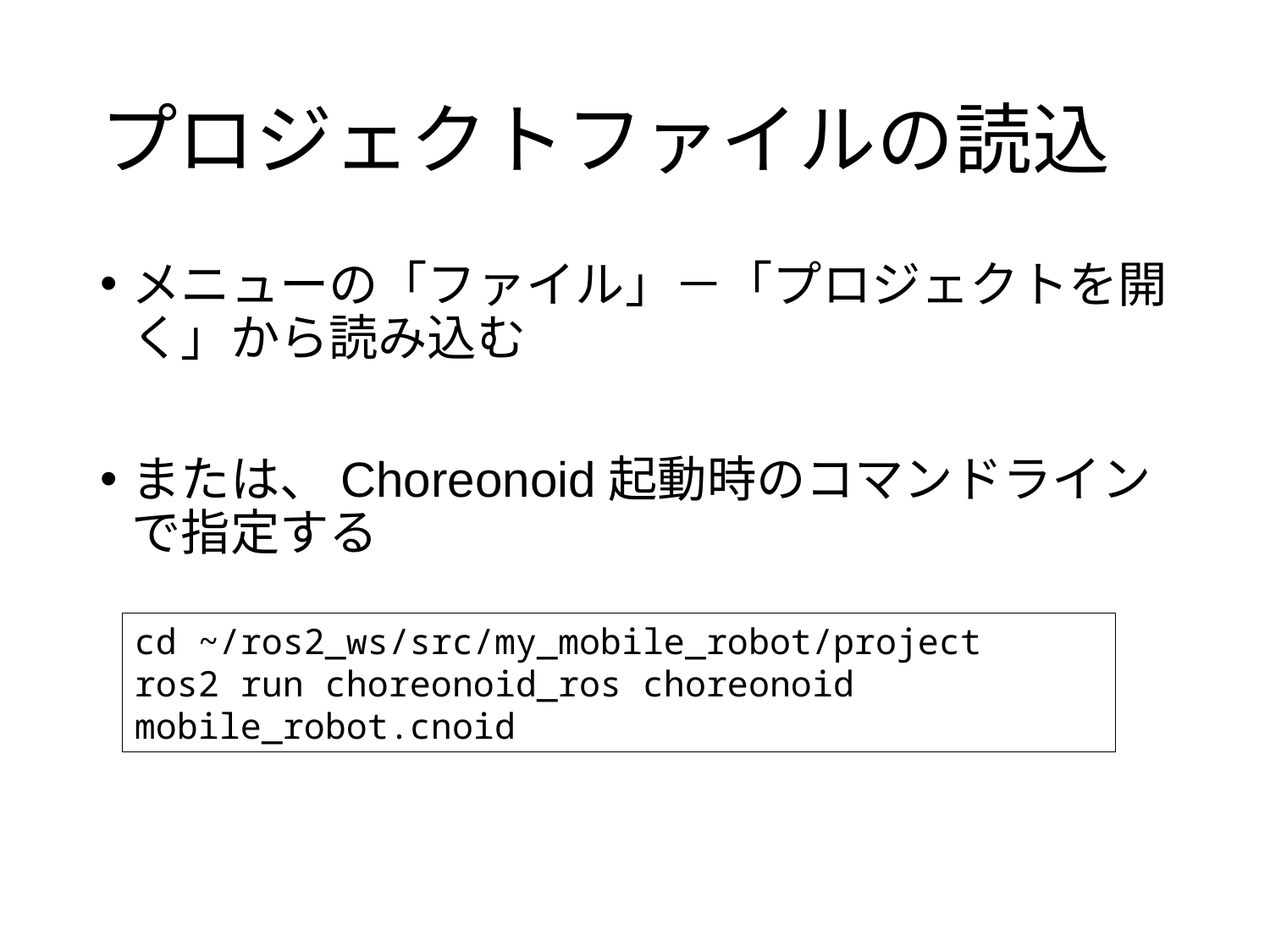

# プロジェクトファイルの読込
メニューの「ファイル」－「プロジェクトを開く」から読み込む

または、Choreonoid起動時のコマンドラインで指定する

cd ~/ros2_ws/src/my_mobile_robot/project
ros2 run choreonoid_ros choreonoid mobile_robot.cnoid